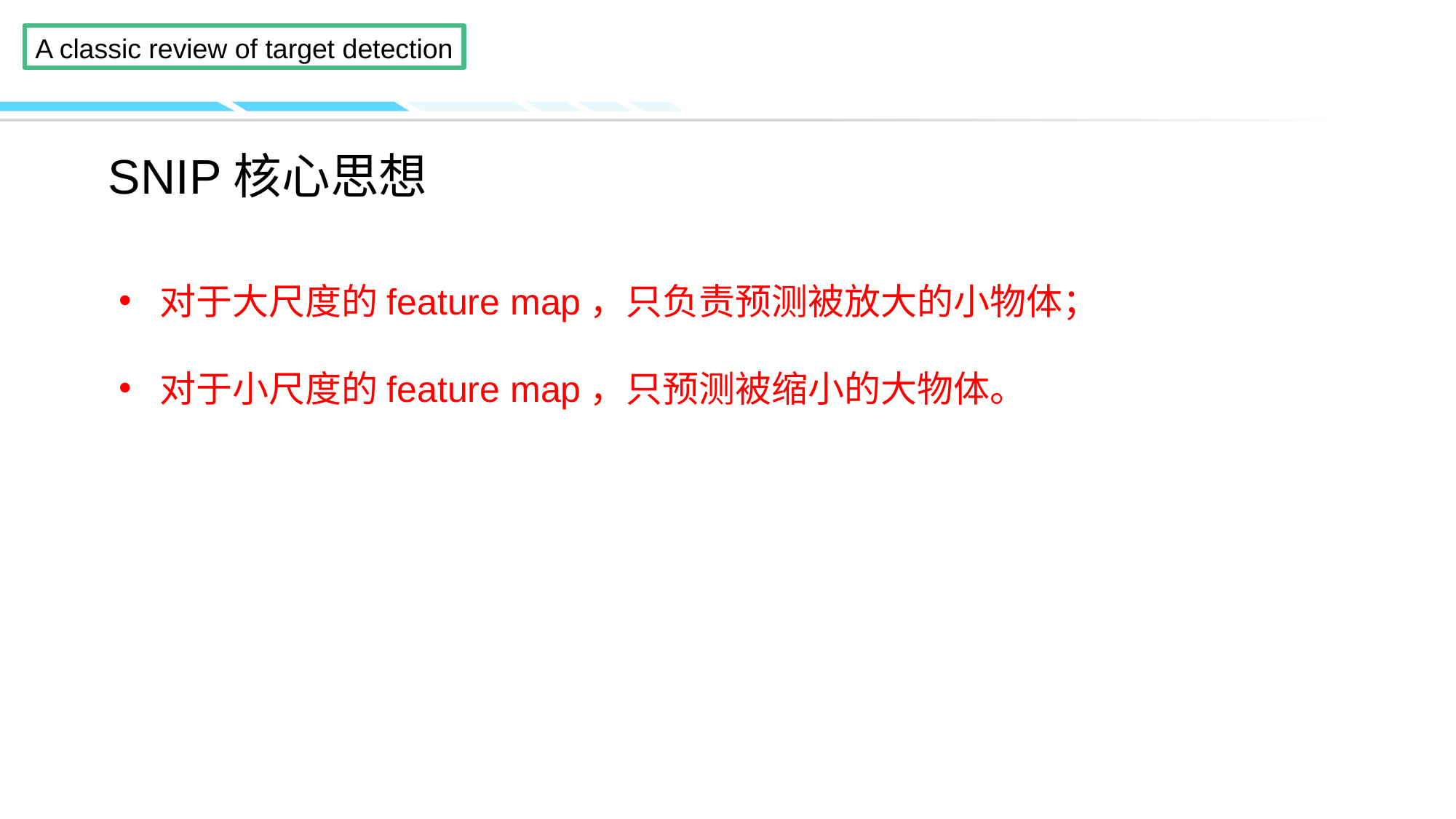

# SNIP核心思想
对于大尺度的feature map，只负责预测被放大的小物体；

对于小尺度的feature map，只预测被缩小的大物体。